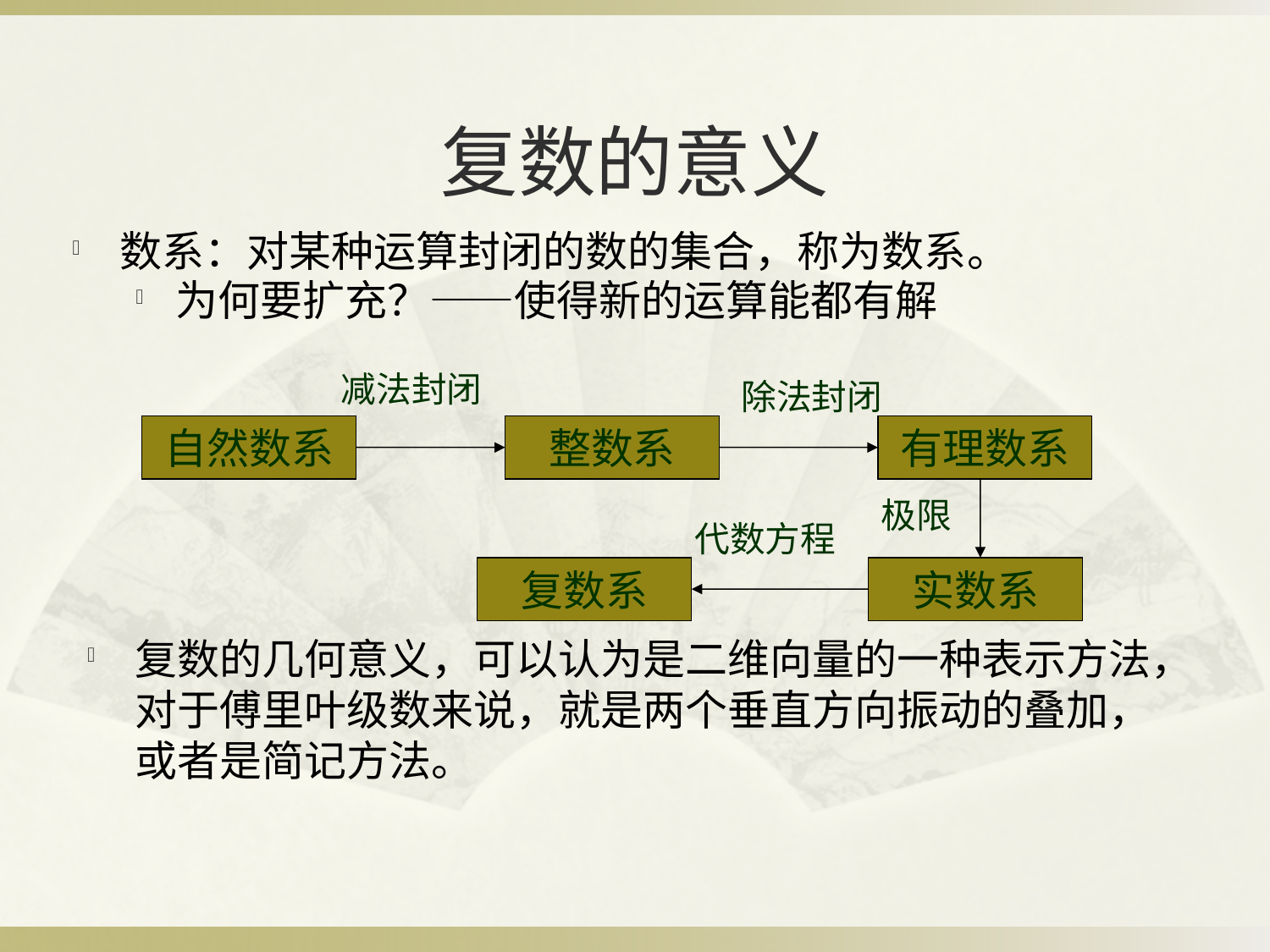

# 复数的意义
数系：对某种运算封闭的数的集合，称为数系。
为何要扩充？——使得新的运算能都有解
减法封闭
除法封闭
自然数系
整数系
有理数系

极限
代数方程
复数系
实数系

复数的几何意义，可以认为是二维向量的一种表示方法，对于傅里叶级数来说，就是两个垂直方向振动的叠加，或者是简记方法。